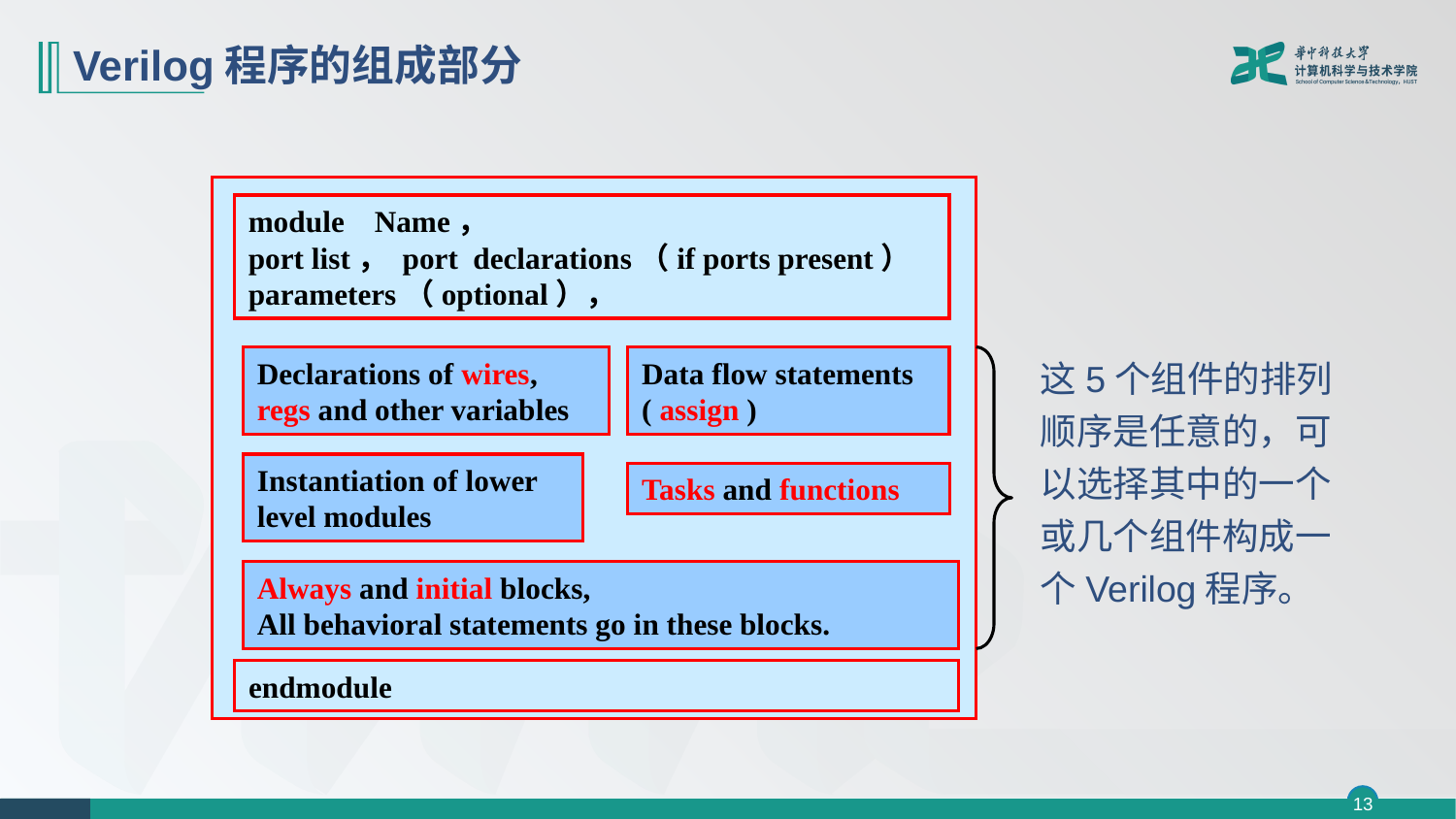

# Verilog程序的组成部分

module    Name，
port list， port  declarations（if ports present）
parameters（optional），
Declarations of wires,
regs and other variables
Data flow statements
( assign )

Instantiation of lower level modules
Tasks and functions
Always and initial blocks,
All behavioral statements go in these blocks.
endmodule
这5个组件的排列顺序是任意的，可以选择其中的一个或几个组件构成一个Verilog程序。